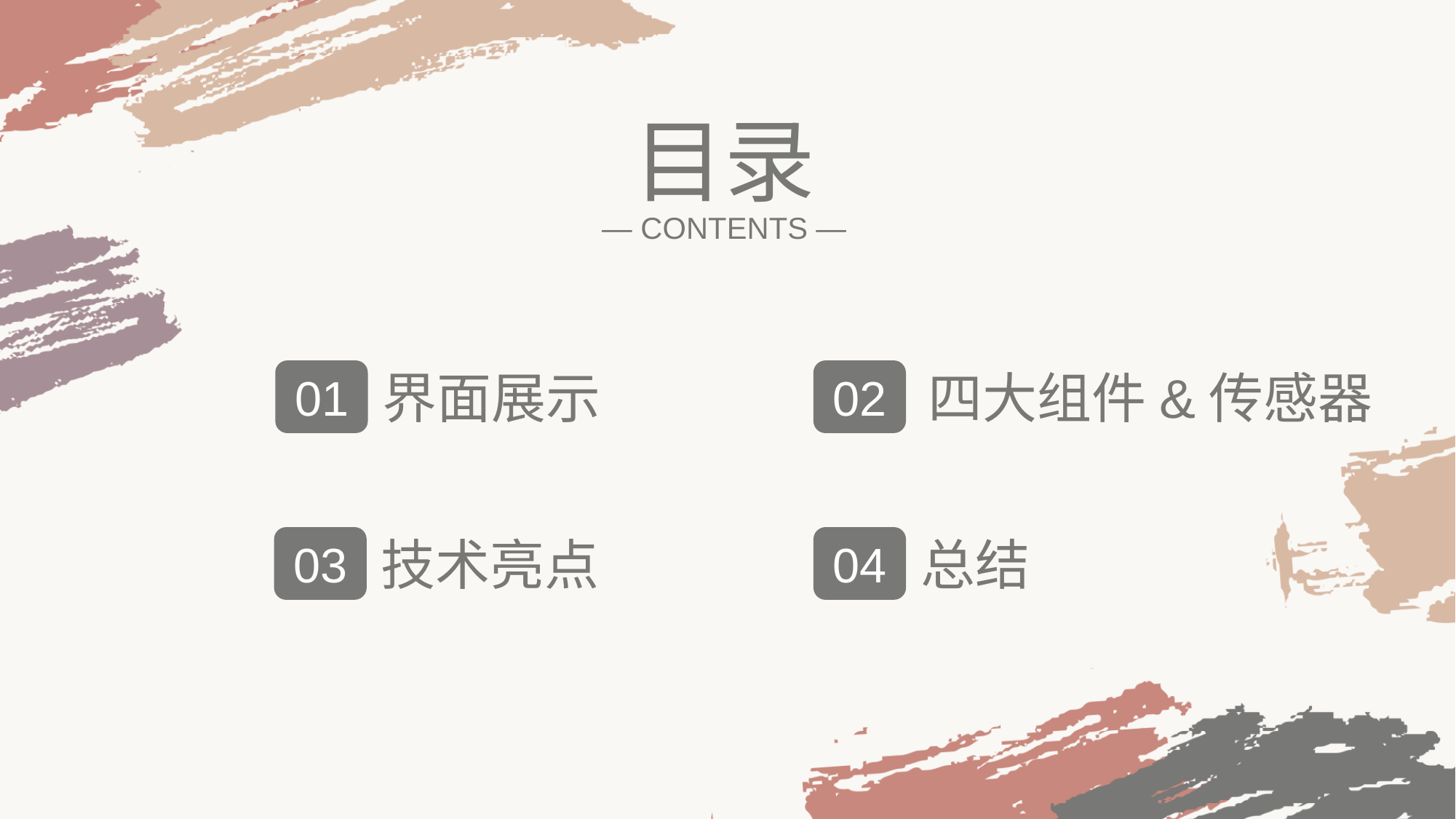

目录
— CONTENTS —
界面展示
01
四大组件&传感器
02
技术亮点
03
总结
04